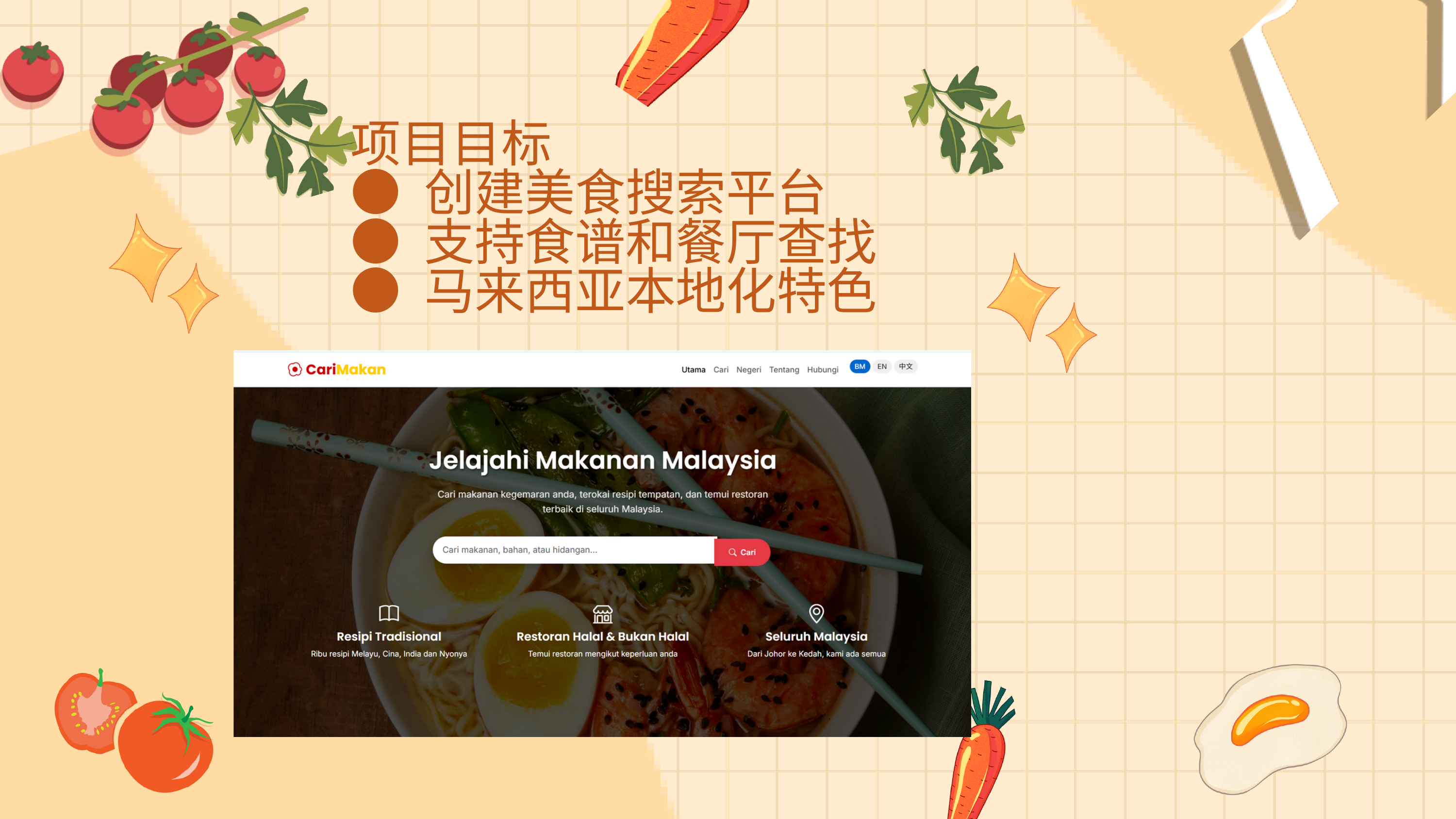

项目目标
● 创建美食搜索平台
● 支持食谱和餐厅查找
● 马来西亚本地化特色